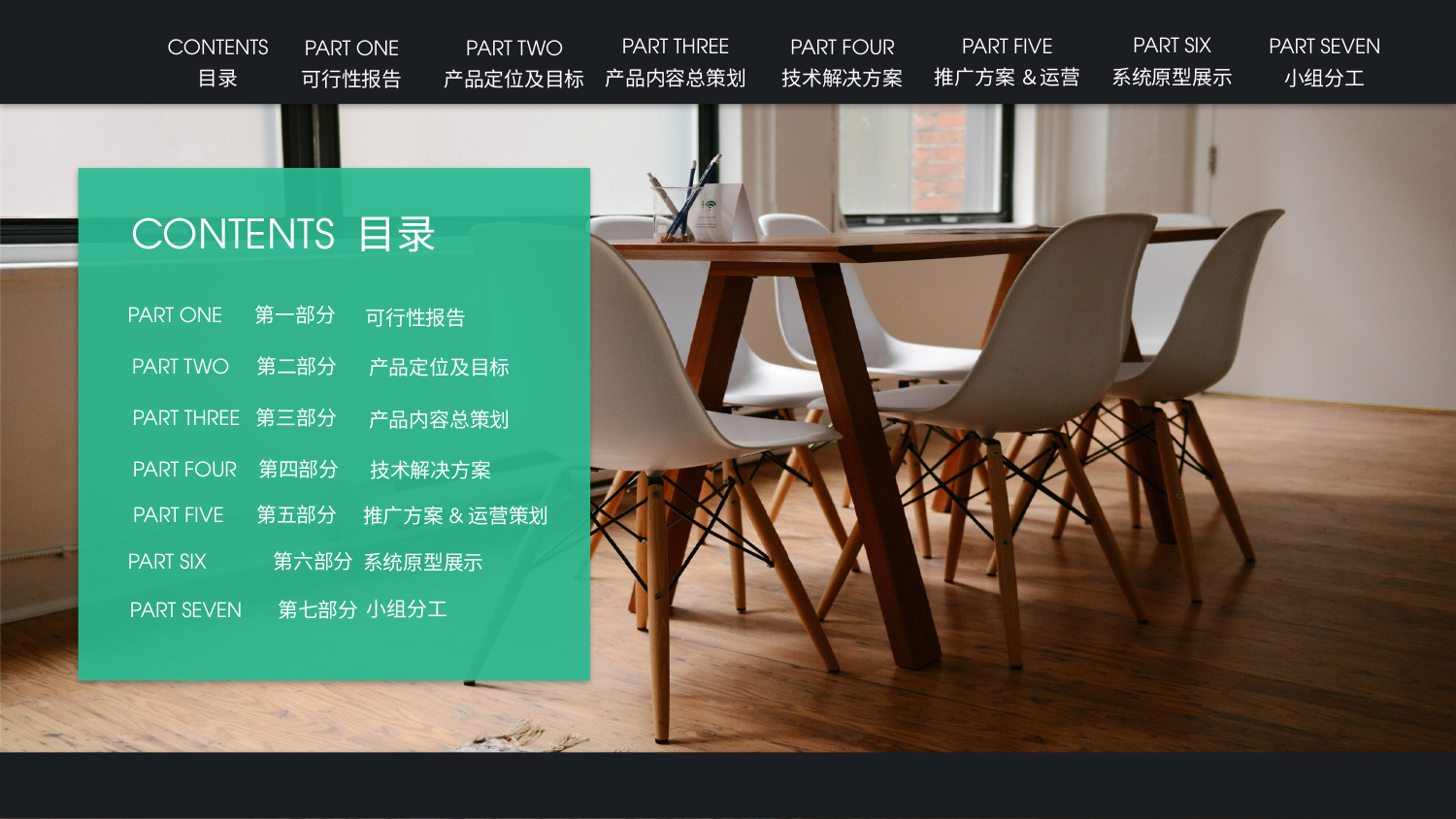

PART SIX
系统原型展示
PART FIVE
推广方案 ＆运营
PART THREE
产品内容总策划
PART SEVEN
小组分工
CONTENTS
目录
PART FOUR
技术解决方案
PART ONE
可行性报告
PART TWO
产品定位及目标

CONTENTS 目录
PART ONE     第一部分
可行性报告
PART TWO    第二部分
产品定位及目标
PART THREE  第三部分
产品内容总策划
PART FOUR   第四部分
技术解决方案

PART FIVE     第五部分
推广方案&运营策划

PART SIX	第六部分
系统原型展示

小组分工
PART SEVEN  　第七部分